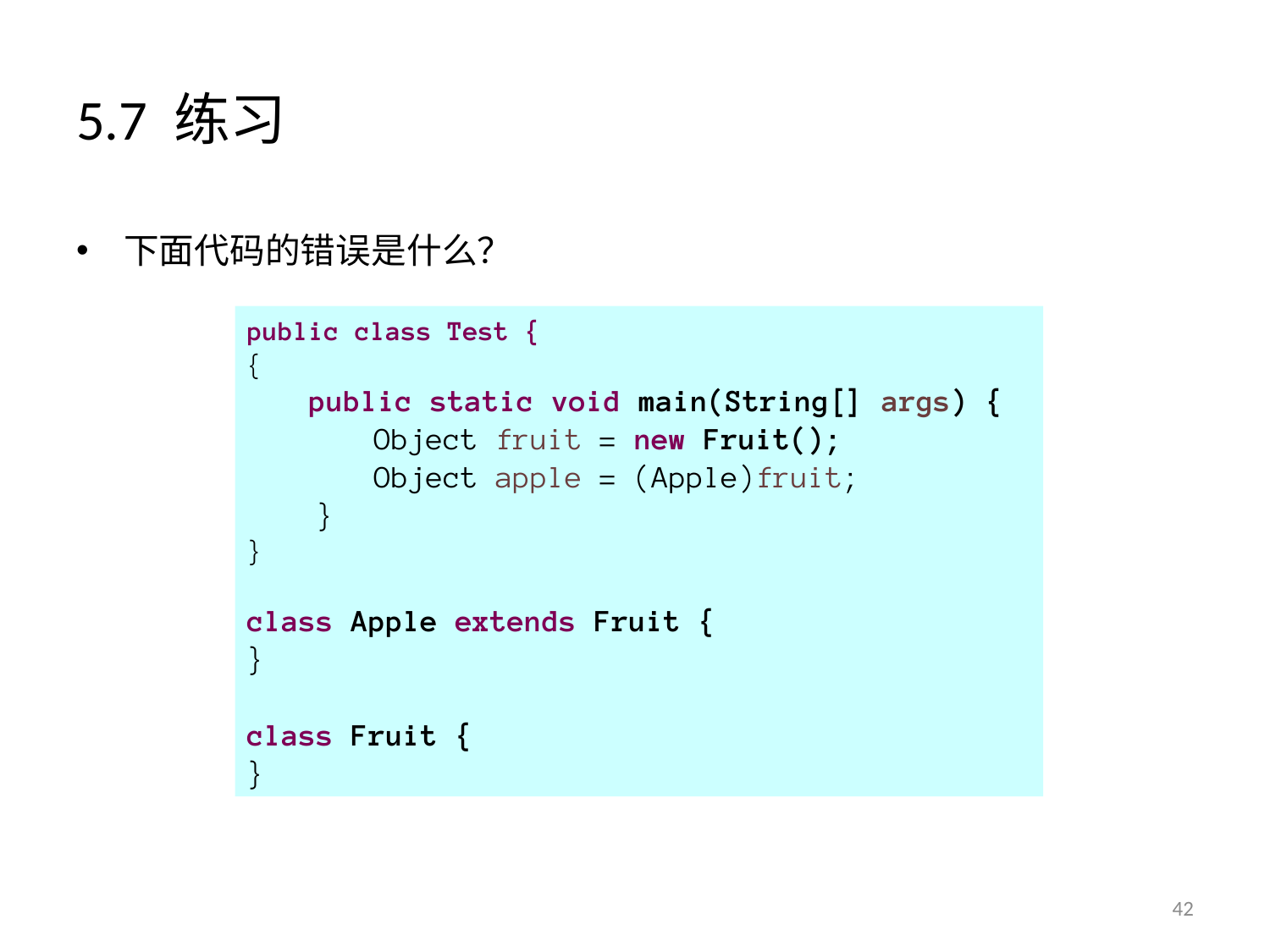

# 5.7 练习
下面代码的错误是什么？
public class Test {
{
    public static void main(String[] args) {
	Object fruit = new Fruit();
	Object apple = (Apple)fruit;
    }
}

class Apple extends Fruit {
}

class Fruit {
}
42